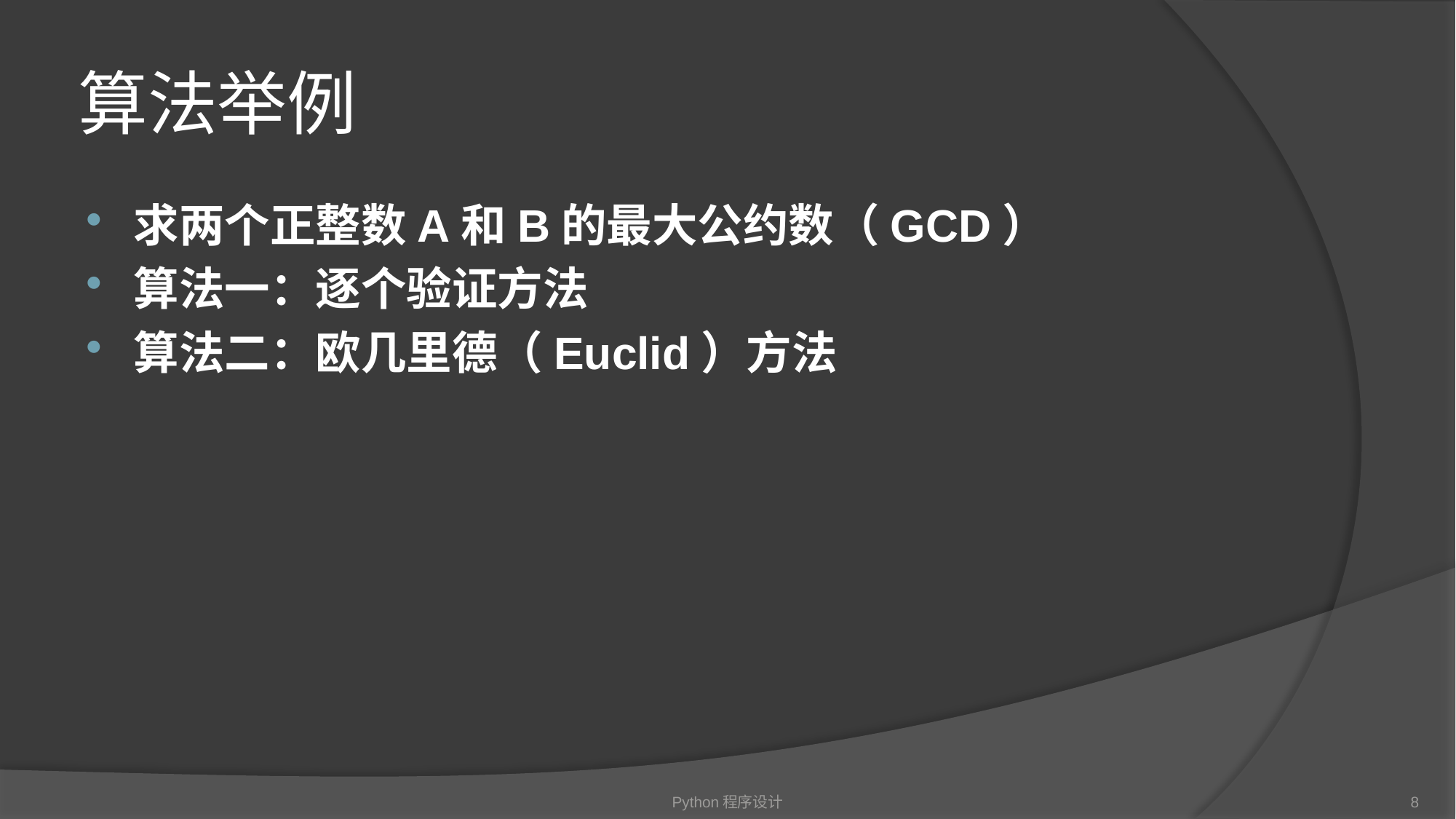

# 算法举例
求两个正整数A和B的最大公约数（GCD）
算法一：逐个验证方法
算法二：欧几里德（Euclid）方法
Python程序设计
8